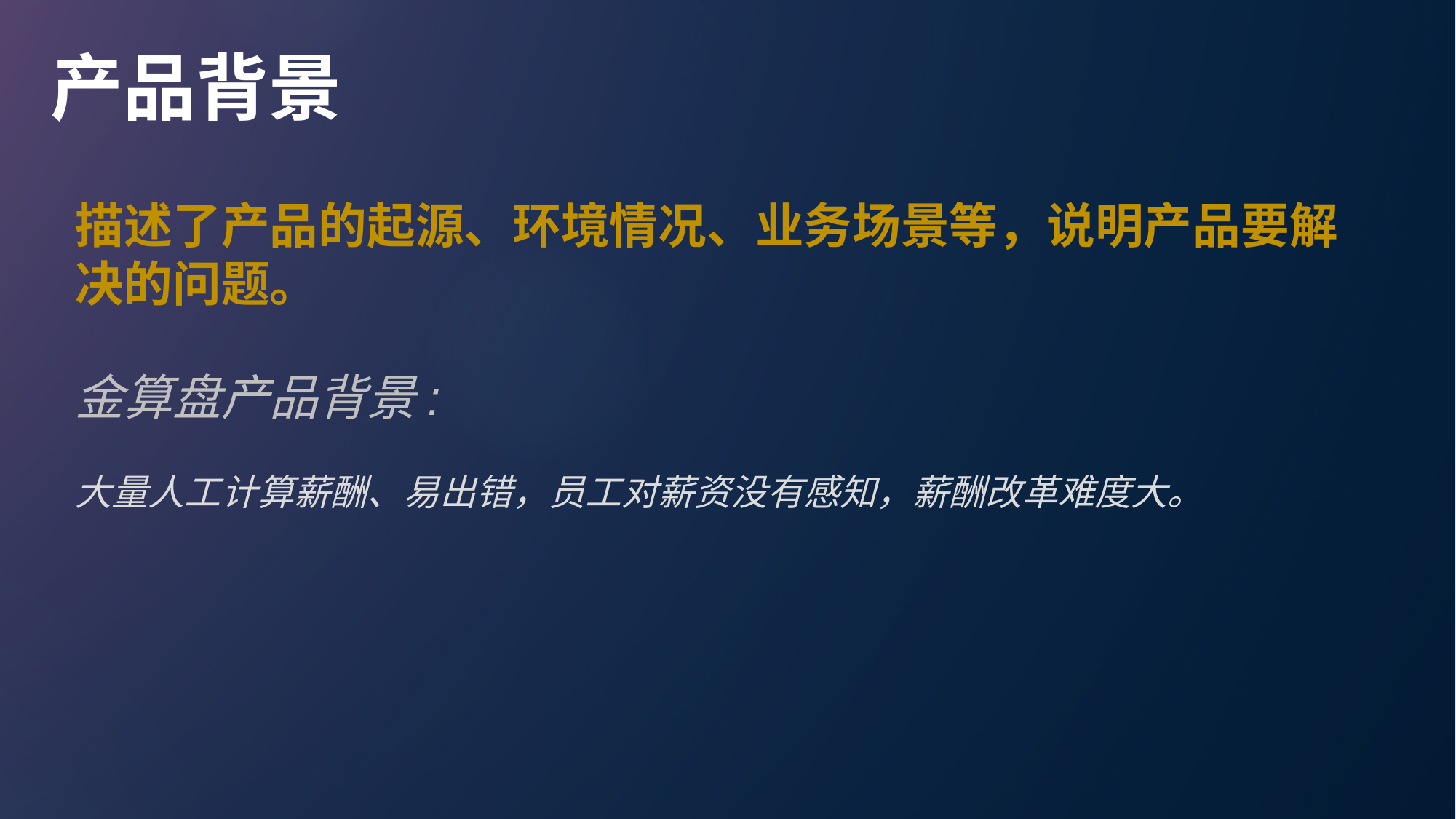

产品背景
描述了产品的起源、环境情况、业务场景等，说明产品要解决的问题。
金算盘产品背景:

大量人工计算薪酬、易出错，员工对薪资没有感知，薪酬改革难度大。